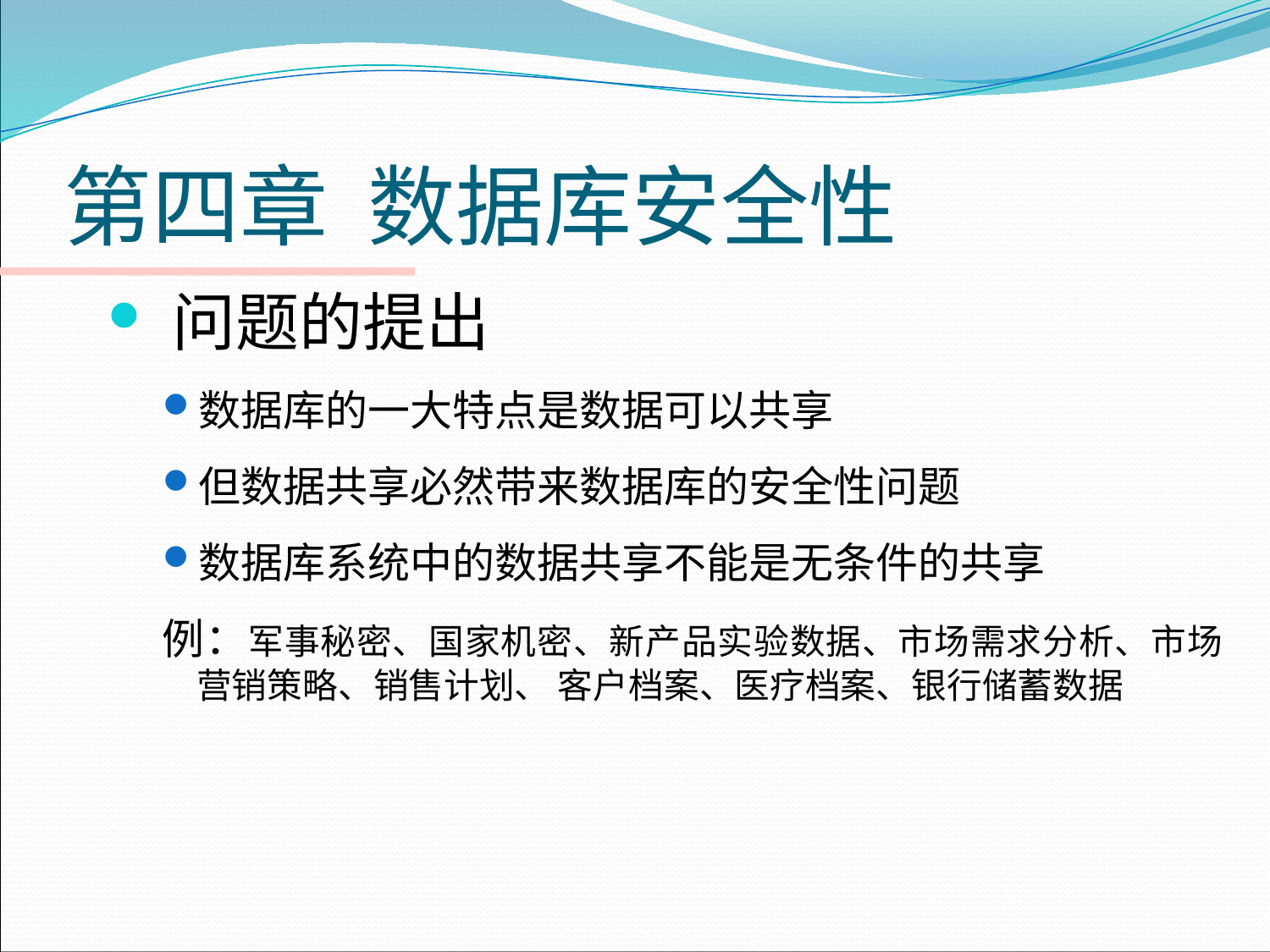

# 第四章  数据库安全性
 问题的提出
数据库的一大特点是数据可以共享
但数据共享必然带来数据库的安全性问题
数据库系统中的数据共享不能是无条件的共享
例：军事秘密、国家机密、新产品实验数据、市场需求分析、市场营销策略、销售计划、 客户档案、医疗档案、银行储蓄数据

414